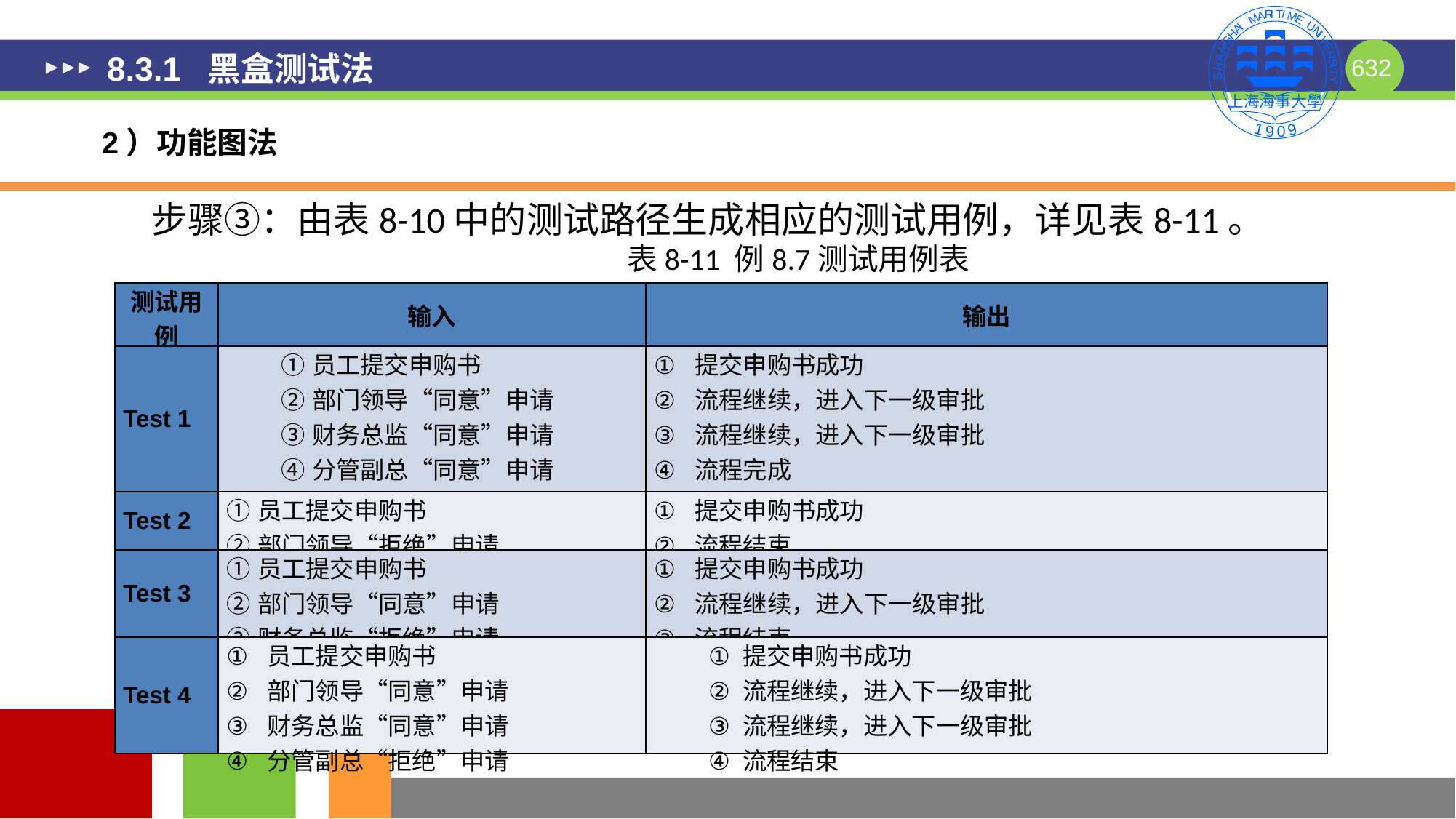

# 8.3.1  黑盒测试法
2）功能图法

步骤③：由表8-10中的测试路径生成相应的测试用例，详见表8-11。
表8-11 例8.7测试用例表
| 测试用例 | 输入 | 输出 |
| --- | --- | --- |
| Test 1 | ①员工提交申购书 ②部门领导“同意”申请 ③财务总监“同意”申请 ④分管副总“同意”申请 ⑤系统自动发送通知 | 提交申购书成功 流程继续，进入下一级审批 流程继续，进入下一级审批 流程完成 申请人、财务总监收到通知 |
| Test 2 | ①员工提交申购书 ②部门领导“拒绝”申请 | 提交申购书成功 流程结束 |
| Test 3 | ①员工提交申购书 ②部门领导“同意”申请 ③财务总监“拒绝”申请 | 提交申购书成功 流程继续，进入下一级审批 流程结束 |
| Test 4 | 员工提交申购书 部门领导“同意”申请 财务总监“同意”申请 分管副总“拒绝”申请 | 提交申购书成功 流程继续，进入下一级审批 流程继续，进入下一级审批 流程结束 |

632